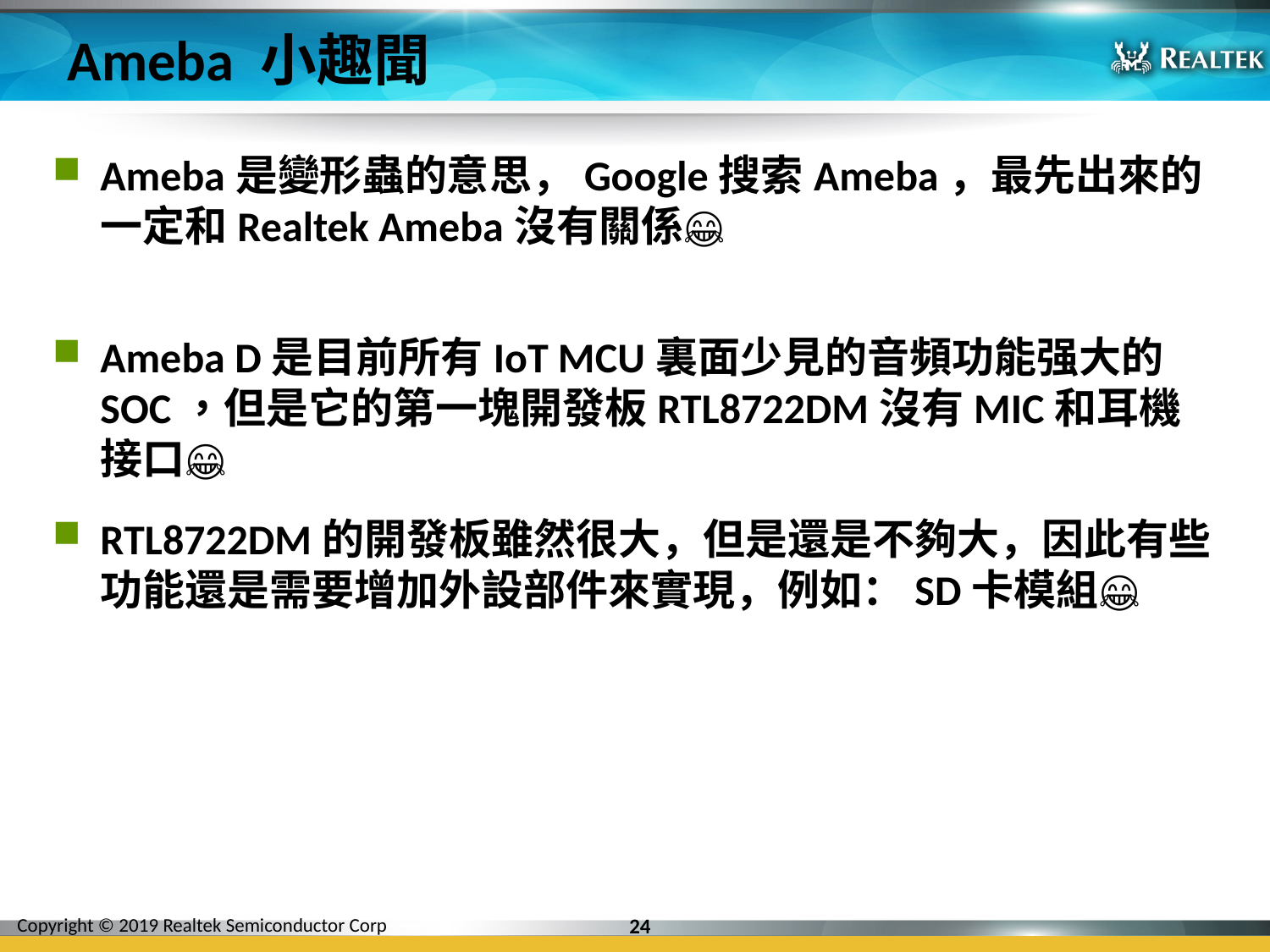

# Ameba 小趣聞
Ameba是變形蟲的意思，Google搜索Ameba，最先出來的一定和Realtek Ameba沒有關係😂
Ameba D是目前所有IoT MCU裏面少見的音頻功能强大的SOC，但是它的第一塊開發板RTL8722DM沒有MIC和耳機接口😂
RTL8722DM的開發板雖然很大，但是還是不夠大，因此有些功能還是需要增加外設部件來實現，例如：SD卡模組😂